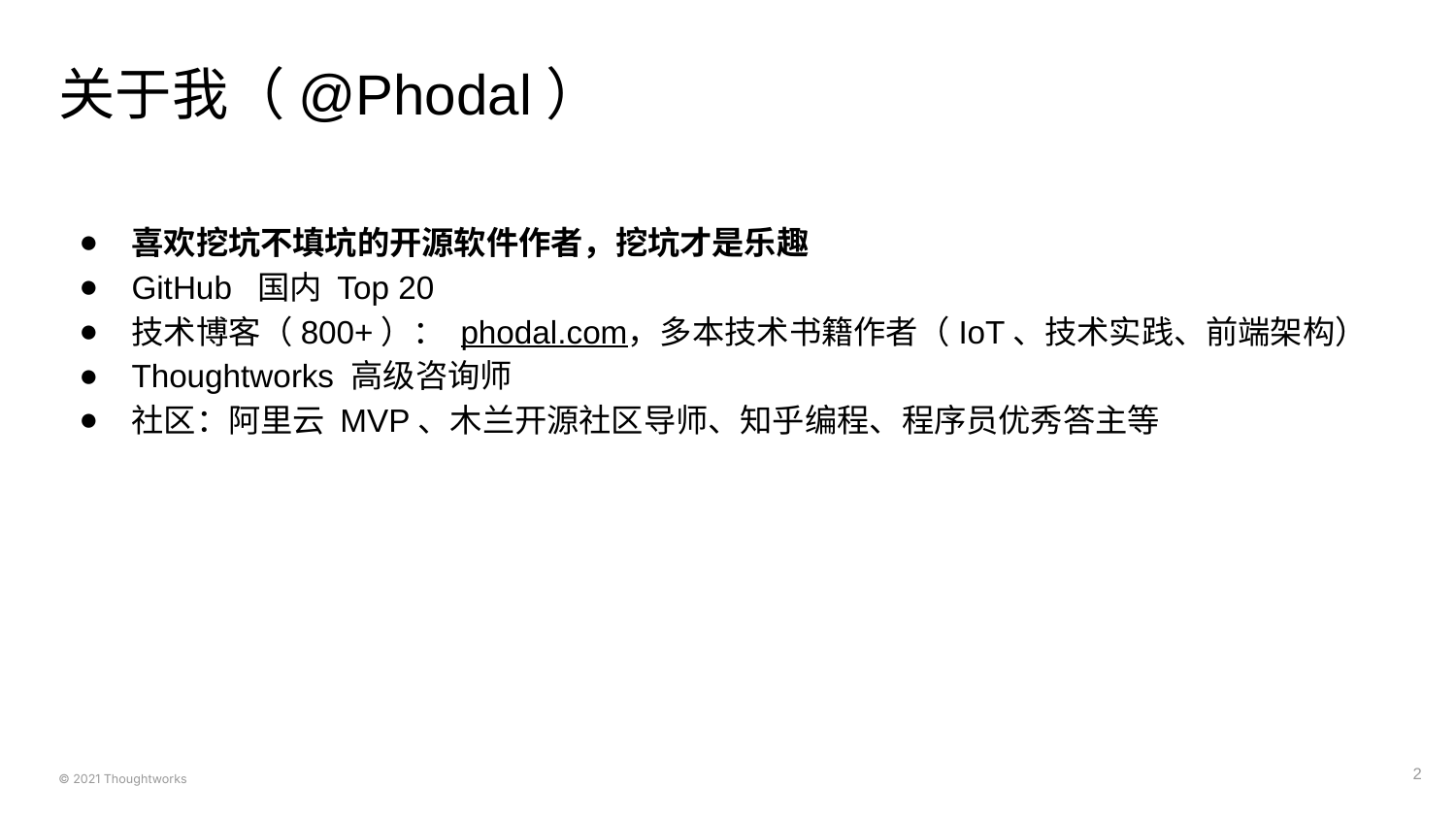

# 关于我（@Phodal）

喜欢挖坑不填坑的开源软件作者，挖坑才是乐趣
GitHub  国内 Top 20
技术博客（800+）： phodal.com，多本技术书籍作者（IoT、技术实践、前端架构）
Thoughtworks 高级咨询师
社区：阿里云 MVP、木兰开源社区导师、知乎编程、程序员优秀答主等
2